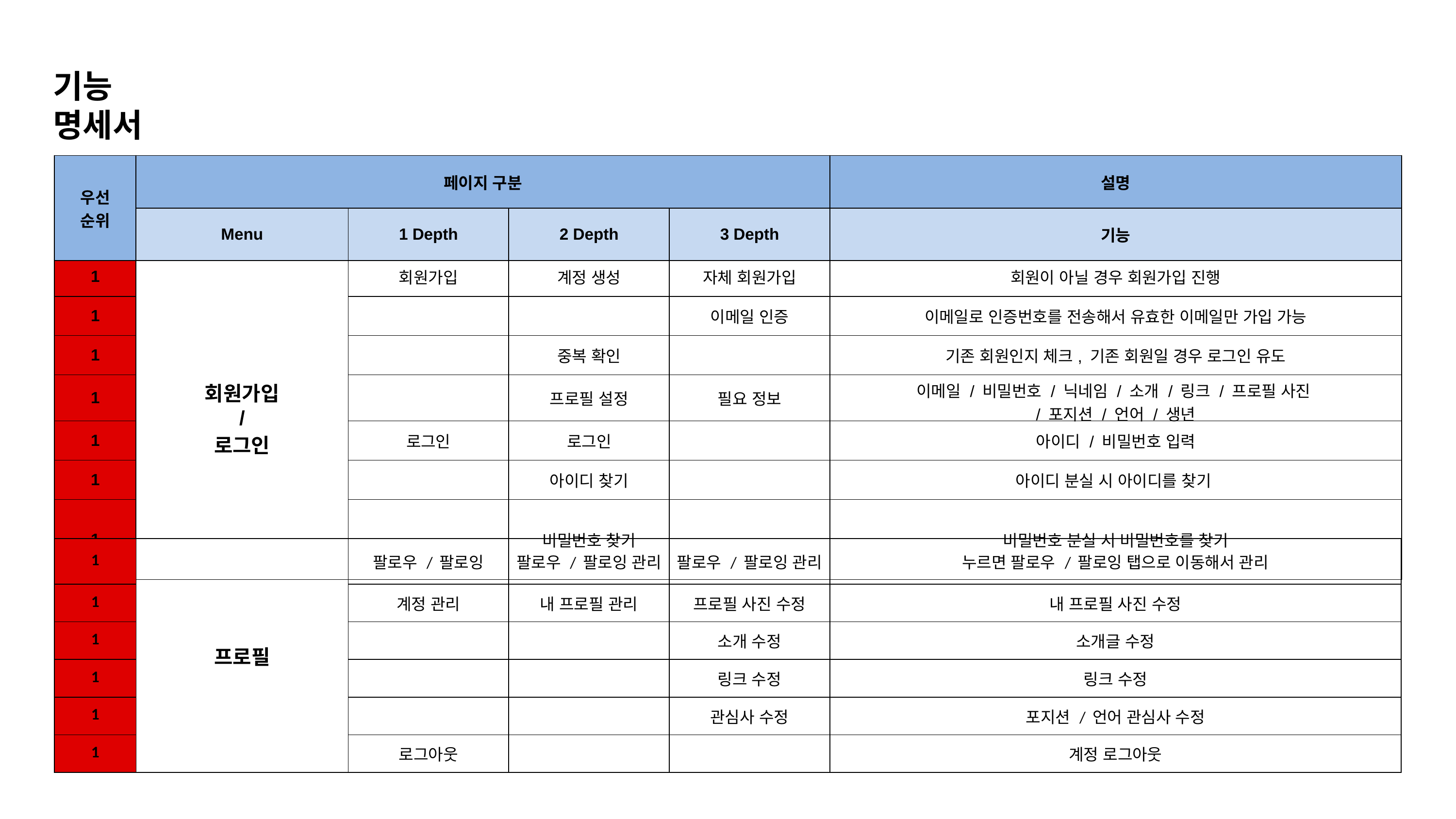

기능 명세서
| 우선 순위 | 페이지 구분 |  |  |  | 설명 |
| --- | --- | --- | --- | --- | --- |
|  | Menu | 1 Depth | 2 Depth | 3 Depth | 기능 |
| 1 | 회원가입 / 로그인 | 회원가입 | 계정 생성 | 자체 회원가입 | 회원이 아닐 경우 회원가입 진행 |
| --- | --- | --- | --- | --- | --- |
| 1 |  |  |  | 이메일 인증 | 이메일로 인증번호를 전송해서 유효한 이메일만 가입 가능 |
| 1 |  |  | 중복 확인 |  | 기존 회원인지 체크, 기존 회원일 경우 로그인 유도 |
| 1 |  |  | 프로필 설정 | 필요 정보 | 이메일 / 비밀번호 / 닉네임 / 소개 / 링크 / 프로필 사진 / 포지션 / 언어 / 생년 |
| 1 |  | 로그인 | 로그인 |  | 아이디 / 비밀번호 입력 |
| 1 |  |  | 아이디 찾기 |  | 아이디 분실 시 아이디를 찾기 |
| 1 |  |  | 비밀번호 찾기 |  | 비밀번호 분실 시 비밀번호를 찾기 |
| 1 | 프로필 | 팔로우 / 팔로잉 | 팔로우 / 팔로잉 관리 | 팔로우 / 팔로잉 관리 | 누르면 팔로우 / 팔로잉 탭으로 이동해서 관리 |
| --- | --- | --- | --- | --- | --- |
| 1 |  | 계정 관리 | 내 프로필 관리 | 프로필 사진 수정 | 내 프로필 사진 수정 |
| 1 |  |  |  | 소개 수정 | 소개글 수정 |
| 1 |  |  |  | 링크 수정 | 링크 수정 |
| 1 |  |  |  | 관심사 수정 | 포지션 / 언어 관심사 수정 |
| 1 |  | 로그아웃 |  |  | 계정 로그아웃 |